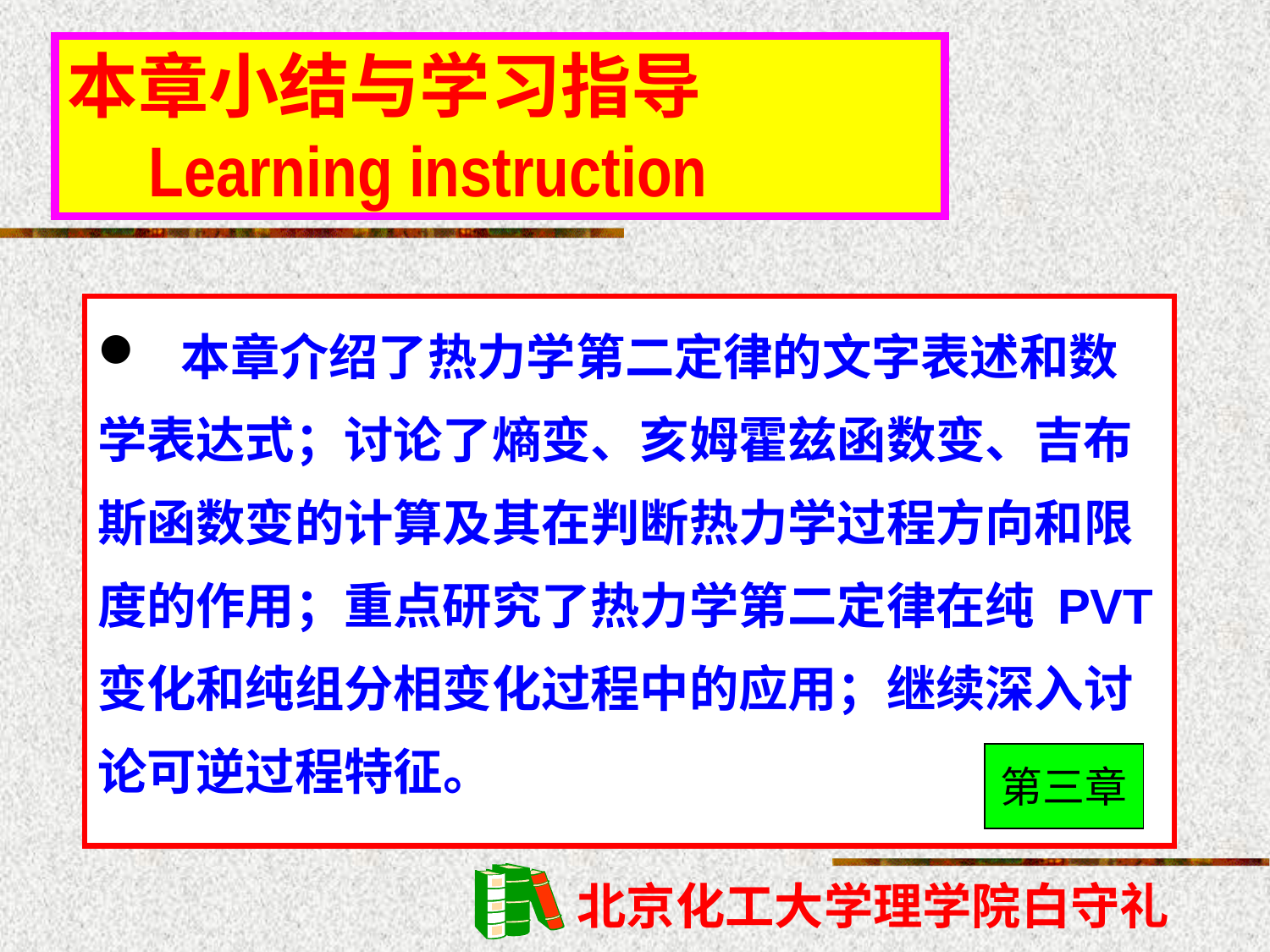

# 本章小结与学习指导 Learning instruction
  本章介绍了热力学第二定律的文字表述和数学表达式；讨论了熵变、亥姆霍兹函数变、吉布斯函数变的计算及其在判断热力学过程方向和限度的作用；重点研究了热力学第二定律在纯 PVT变化和纯组分相变化过程中的应用；继续深入讨论可逆过程特征。
第三章